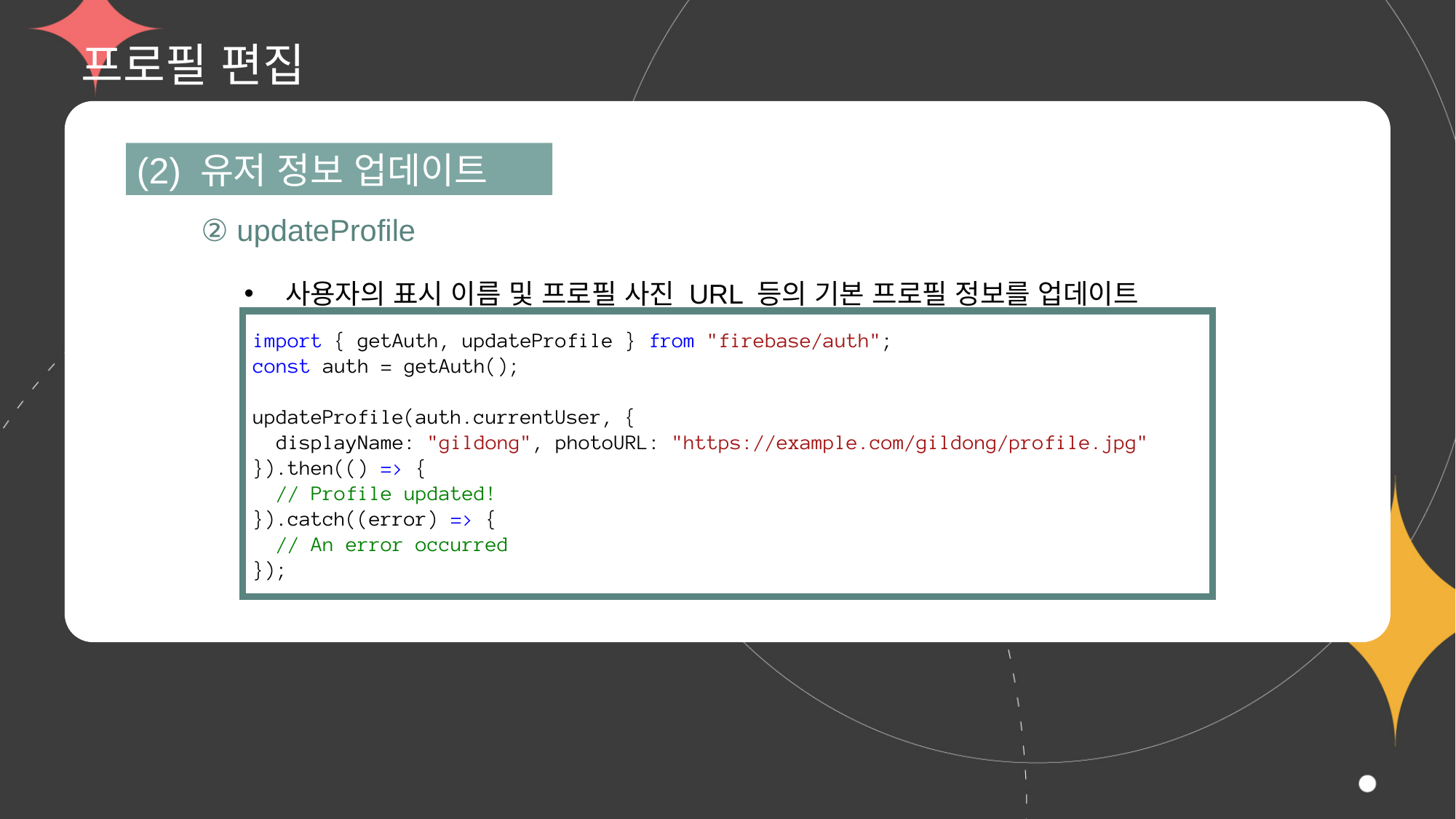

# 프로필 편집
(2) 유저 정보 업데이트
② updateProfile
사용자의 표시 이름 및 프로필 사진 URL 등의 기본 프로필 정보를 업데이트
import { getAuth, updateProfile } from "firebase/auth";
const auth = getAuth();

updateProfile(auth.currentUser, {
  displayName: "gildong", photoURL: "https://example.com/gildong/profile.jpg"
}).then(() => {
  // Profile updated!
}).catch((error) => {
  // An error occurred
});